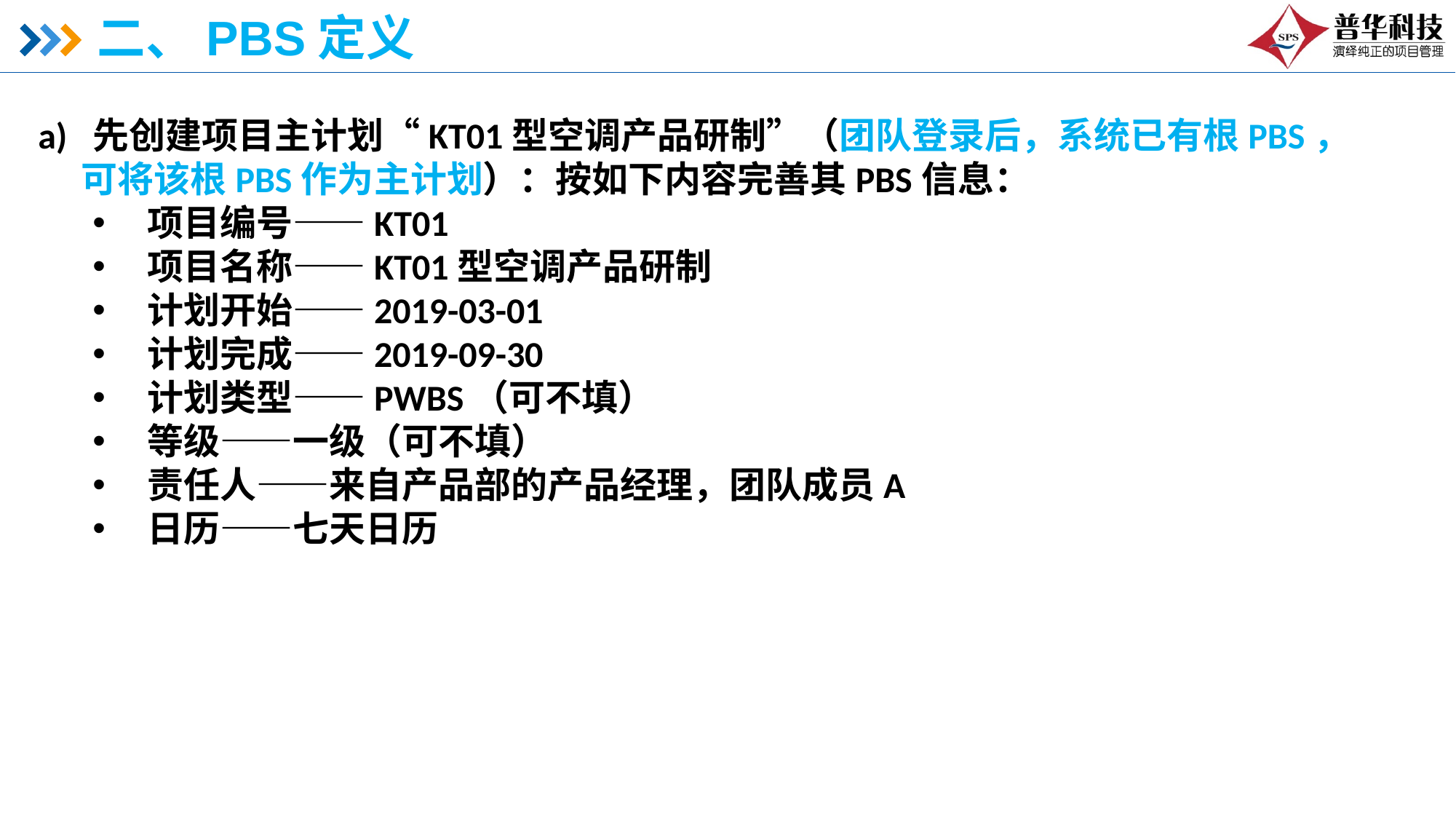

# 二、PBS定义
a)  先创建项目主计划“KT01型空调产品研制”（团队登录后，系统已有根PBS，可将该根PBS作为主计划）：按如下内容完善其PBS信息：
项目编号——KT01
项目名称——KT01型空调产品研制
计划开始——2019-03-01
计划完成——2019-09-30
计划类型——PWBS（可不填）
等级——一级（可不填）
责任人——来自产品部的产品经理，团队成员A
日历——七天日历